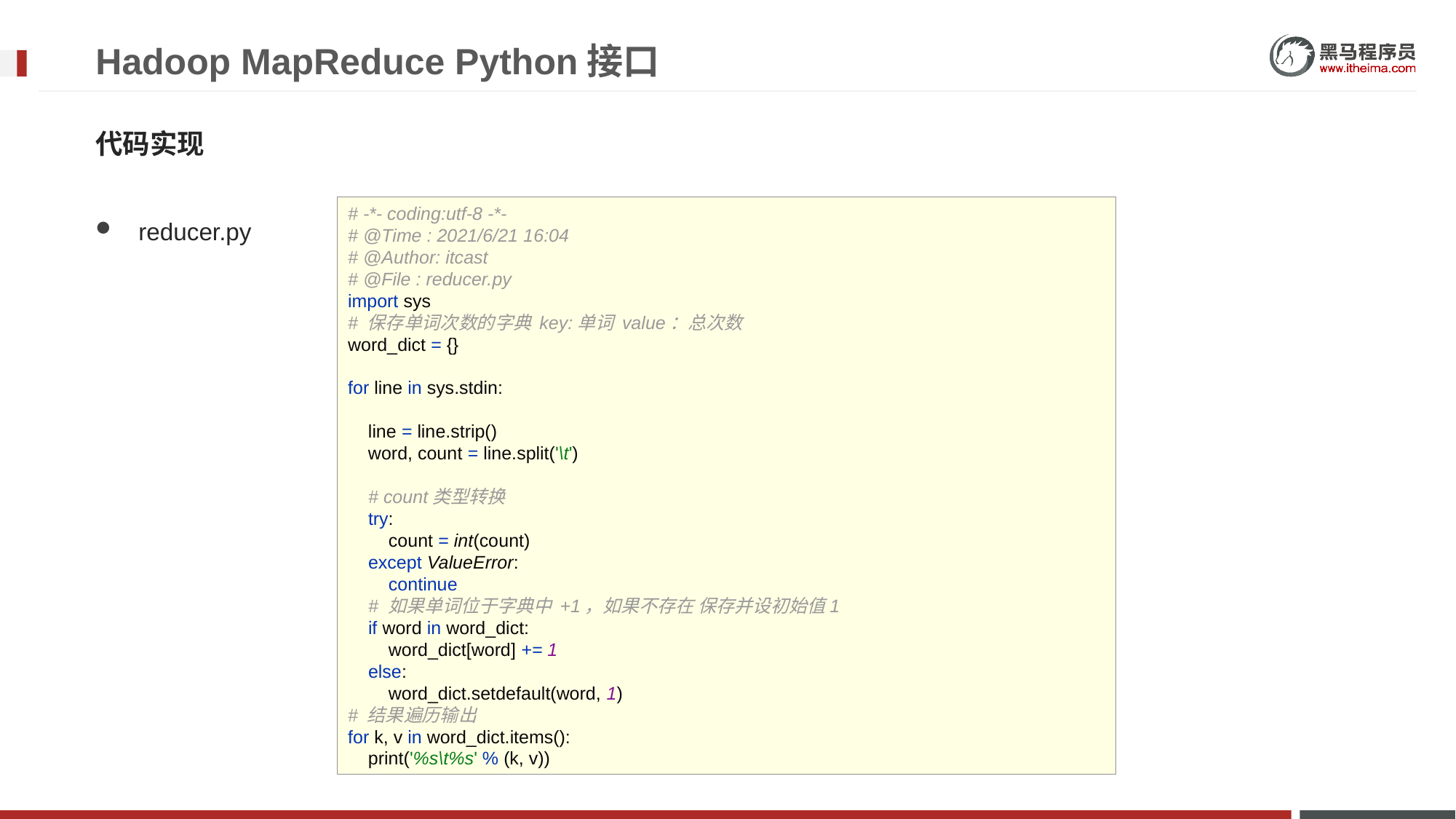

# Hadoop MapReduce Python接口
代码实现
reducer.py
# -*- coding:utf-8 -*- # @Time : 2021/6/21 16:04 # @Author: itcast # @File : reducer.py import sys # 保存单词次数的字典 key:单词 value：总次数 word_dict = {} for line in sys.stdin: line = line.strip() word, count = line.split('\t') # count类型转换 try: count = int(count) except ValueError: continue # 如果单词位于字典中 +1，如果不存在 保存并设初始值1 if word in word_dict: word_dict[word] += 1 else: word_dict.setdefault(word, 1) # 结果遍历输出 for k, v in word_dict.items(): print('%s\t%s' % (k, v))